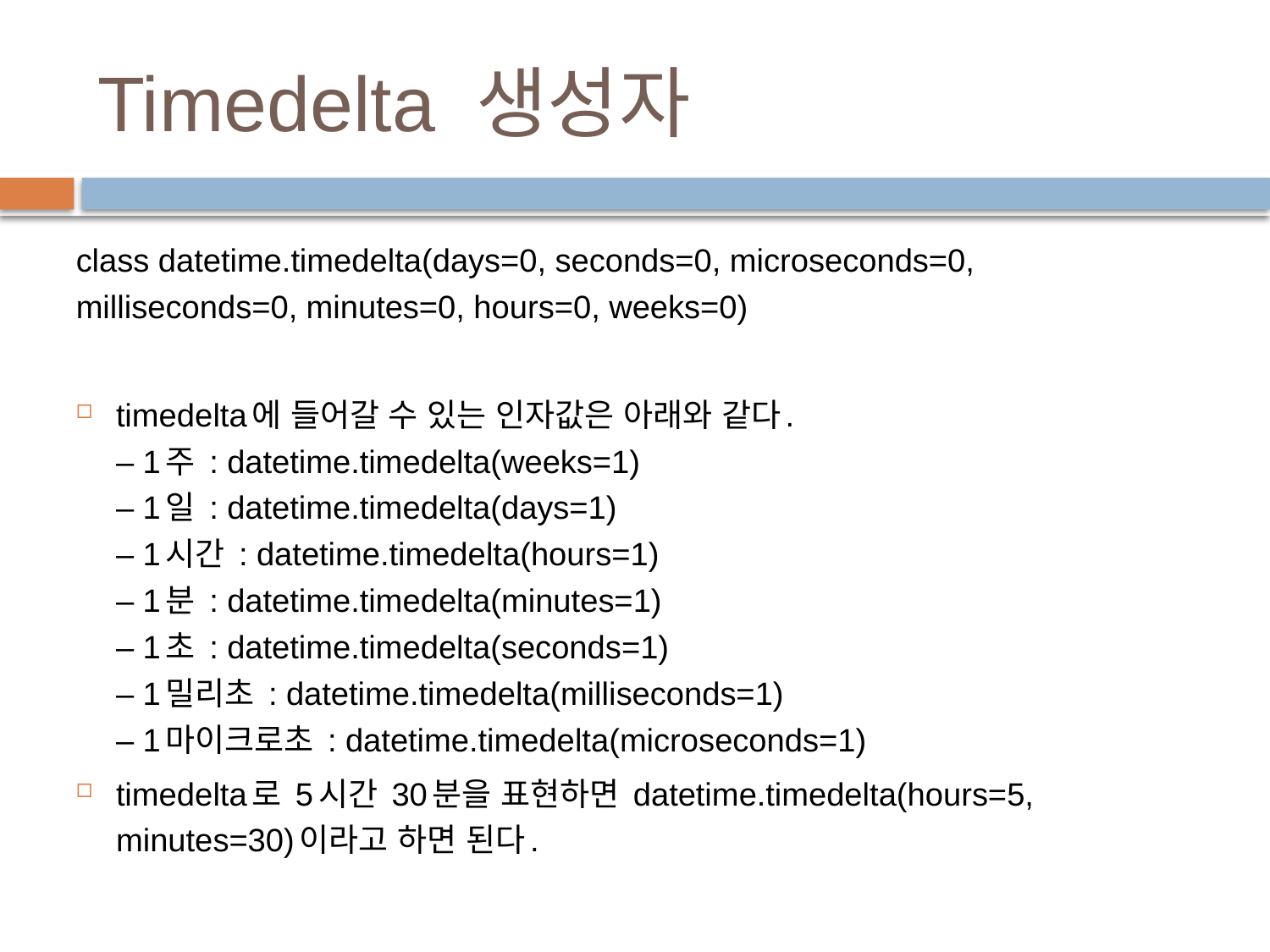

# Timedelta 생성자
class datetime.timedelta(days=0, seconds=0, microseconds=0, milliseconds=0, minutes=0, hours=0, weeks=0)

timedelta에 들어갈 수 있는 인자값은 아래와 같다.
– 1주 : datetime.timedelta(weeks=1)
– 1일 : datetime.timedelta(days=1)
– 1시간 : datetime.timedelta(hours=1)
– 1분 : datetime.timedelta(minutes=1)
– 1초 : datetime.timedelta(seconds=1)
– 1밀리초 : datetime.timedelta(milliseconds=1)
– 1마이크로초 : datetime.timedelta(microseconds=1)
timedelta로 5시간 30분을 표현하면 datetime.timedelta(hours=5, minutes=30)이라고 하면 된다.